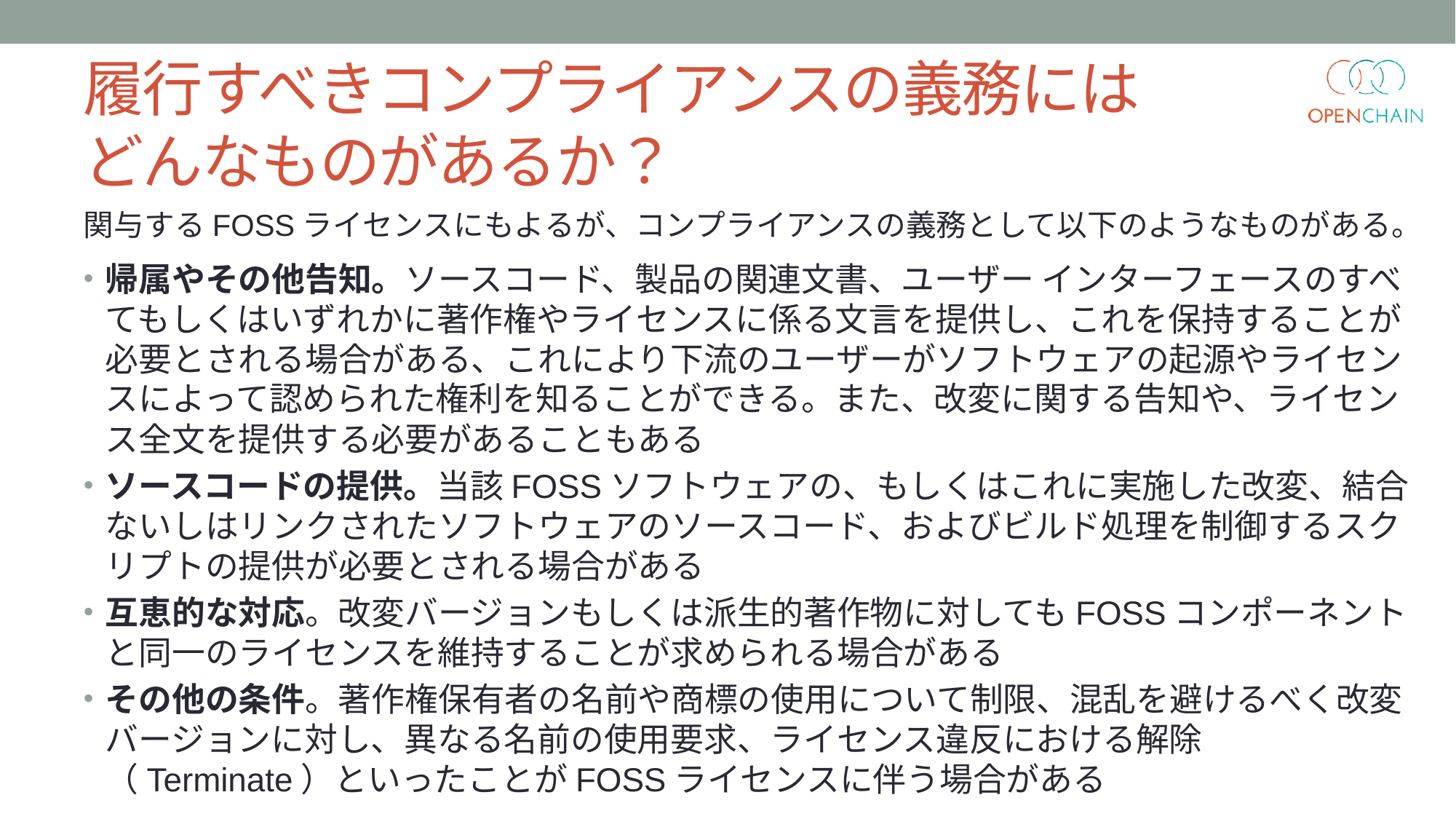

# 履行すべきコンプライアンスの義務には どんなものがあるか？
関与するFOSSライセンスにもよるが、コンプライアンスの義務として以下のようなものがある。
帰属やその他告知。ソースコード、製品の関連文書、ユーザー インターフェースのすべてもしくはいずれかに著作権やライセンスに係る文言を提供し、これを保持することが必要とされる場合がある、これにより下流のユーザーがソフトウェアの起源やライセンスによって認められた権利を知ることができる。また、改変に関する告知や、ライセンス全文を提供する必要があることもある
ソースコードの提供。当該FOSSソフトウェアの、もしくはこれに実施した改変、結合ないしはリンクされたソフトウェアのソースコード、およびビルド処理を制御するスクリプトの提供が必要とされる場合がある
互恵的な対応。改変バージョンもしくは派生的著作物に対してもFOSSコンポーネントと同一のライセンスを維持することが求められる場合がある
その他の条件。著作権保有者の名前や商標の使用について制限、混乱を避けるべく改変バージョンに対し、異なる名前の使用要求、ライセンス違反における解除（Terminate）といったことがFOSSライセンスに伴う場合がある